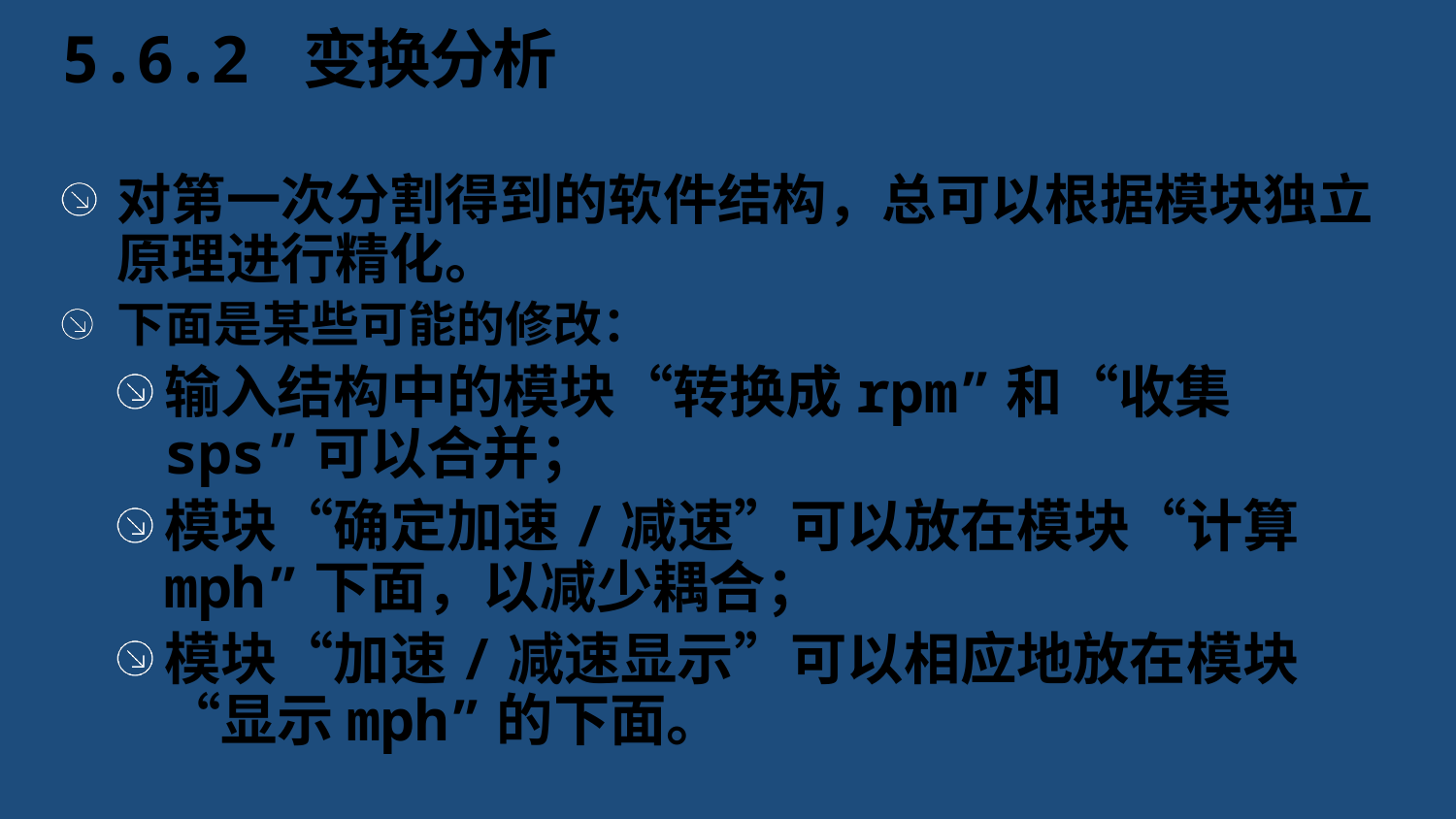

# 5.6.2 变换分析
对第一次分割得到的软件结构，总可以根据模块独立原理进行精化。
下面是某些可能的修改：
输入结构中的模块“转换成rpm”和“收集sps”可以合并；
模块“确定加速/减速”可以放在模块“计算mph”下面，以减少耦合；
模块“加速/减速显示”可以相应地放在模块“显示mph”的下面。